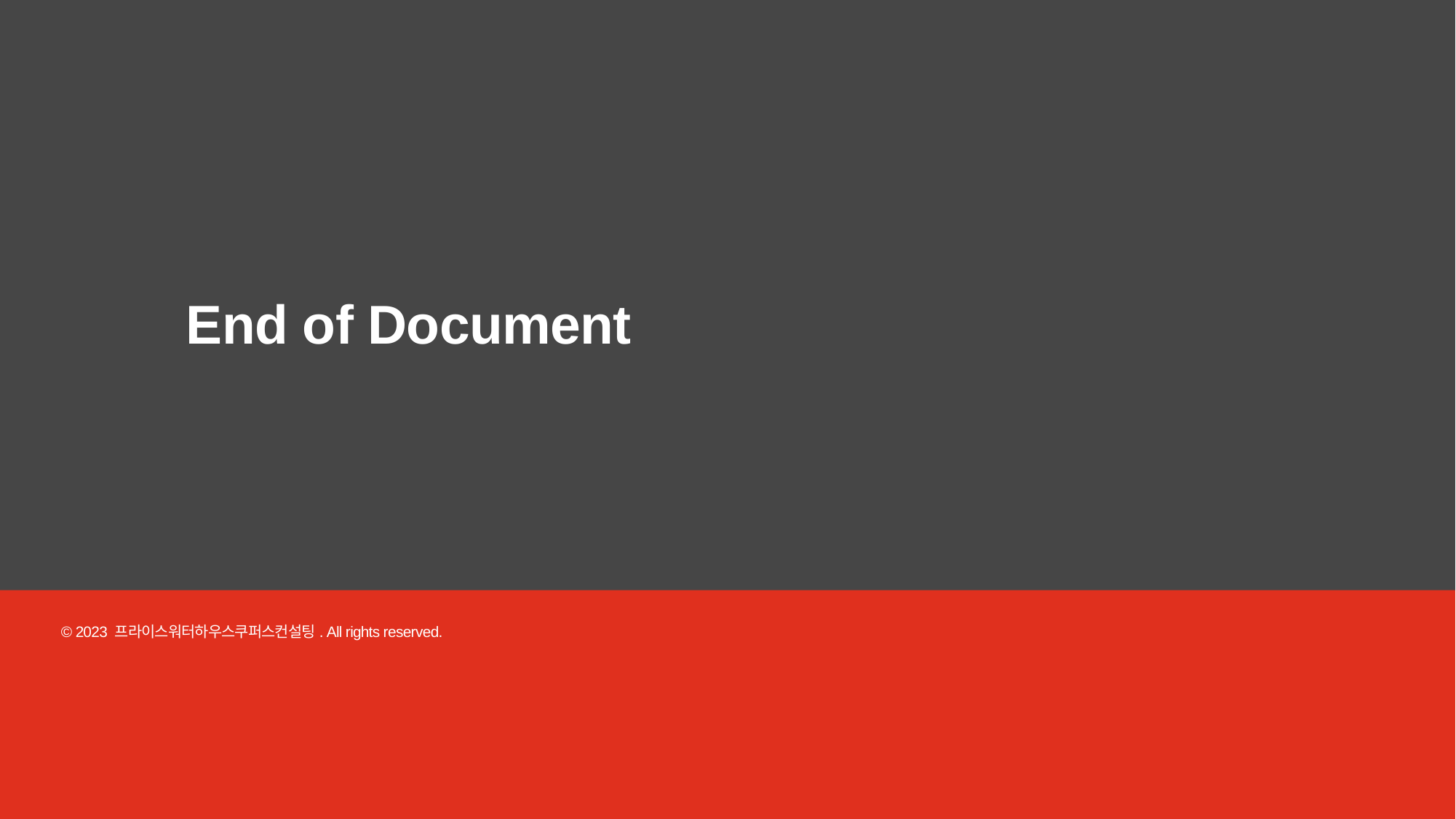

# End of Document
© 2023 프라이스워터하우스쿠퍼스컨설팅. All rights reserved.